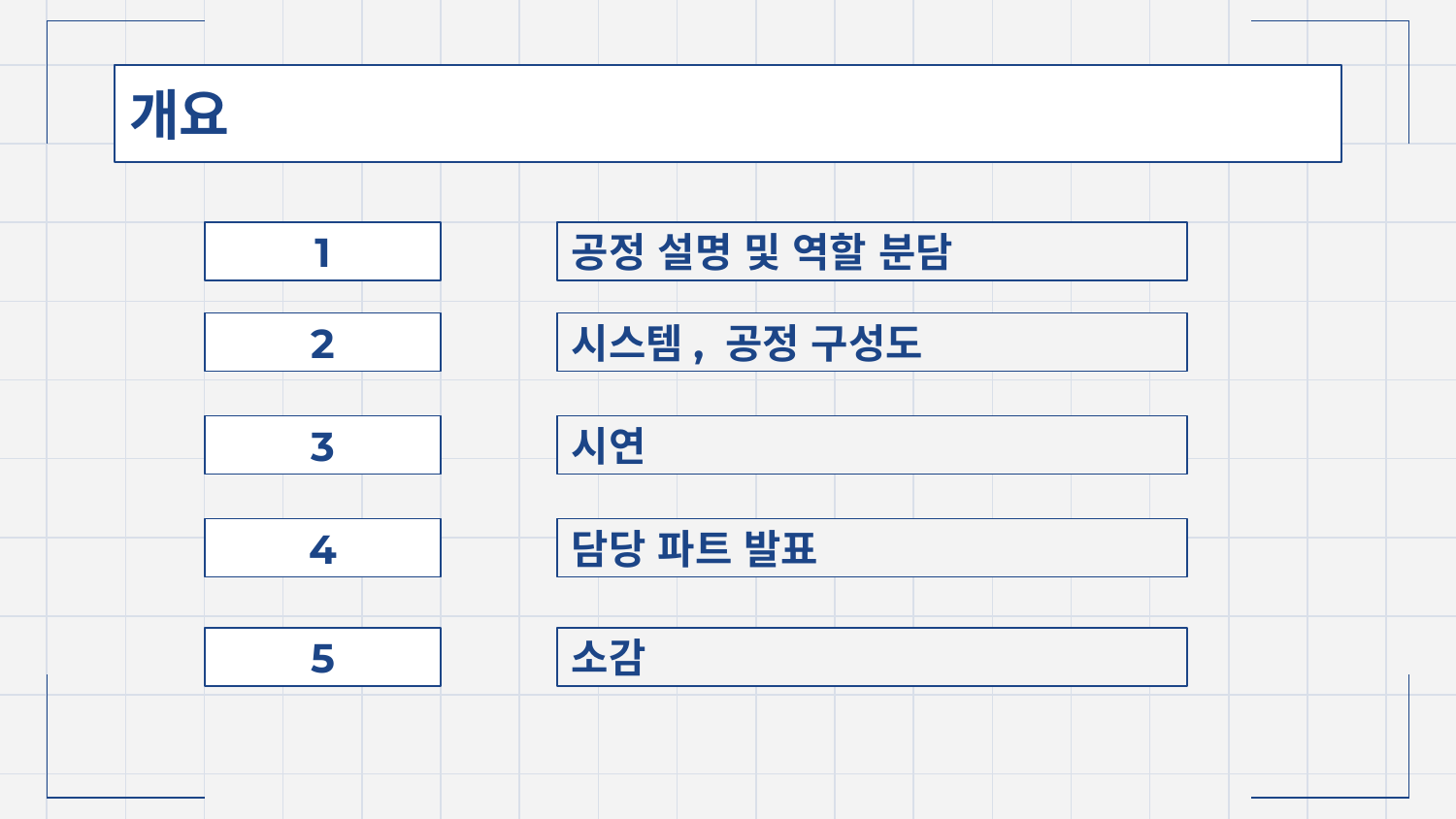

개요
# 1
공정 설명 및 역할 분담
2
시스템, 공정 구성도
3
시연
담당 파트 발표
4
소감
5